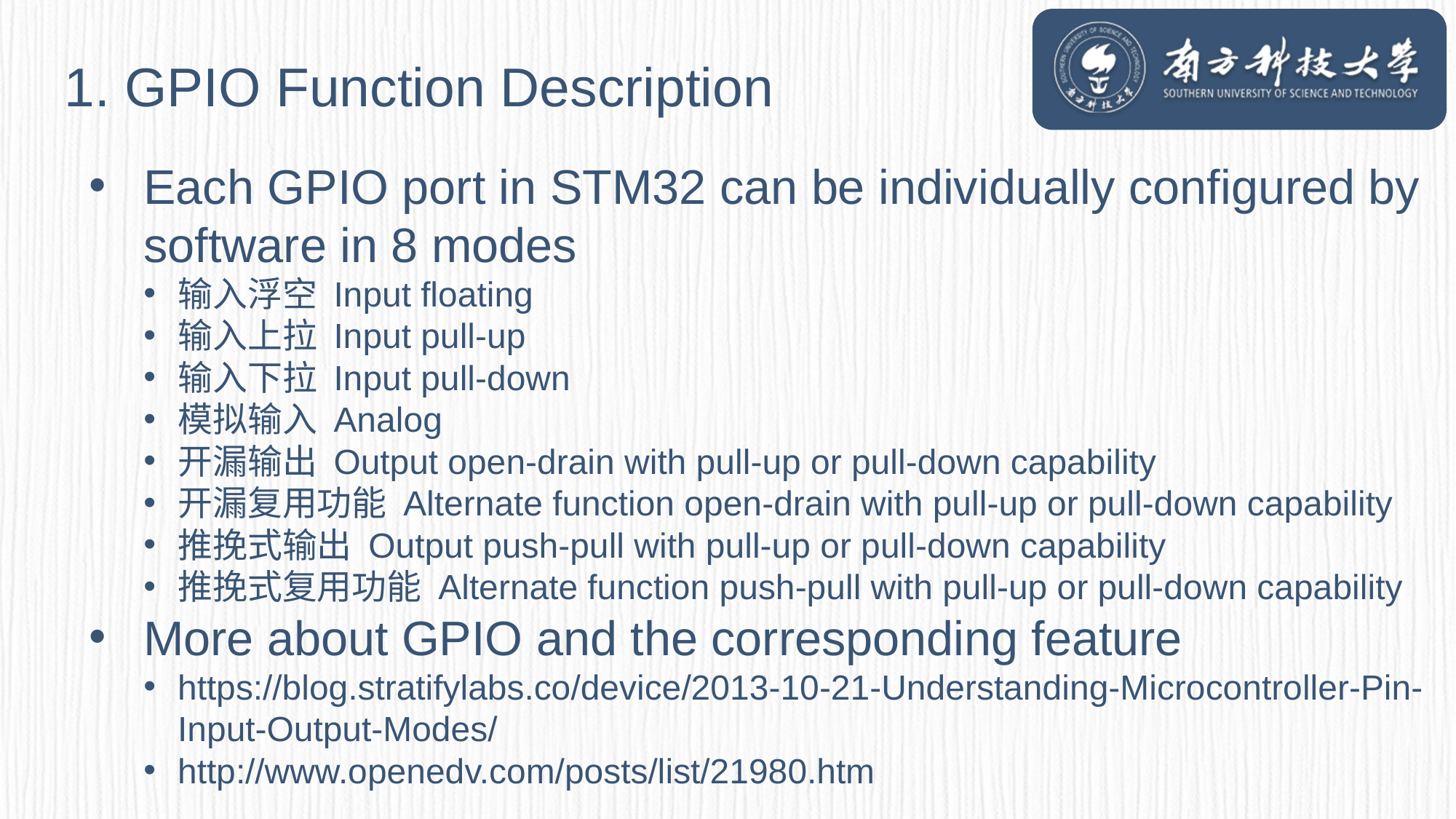

1. GPIO Function Description
Each GPIO port in STM32 can be individually configured by software in 8 modes
输入浮空 Input floating
输入上拉 Input pull-up
输入下拉 Input pull-down
模拟输入 Analog
开漏输出 Output open-drain with pull-up or pull-down capability
开漏复用功能 Alternate function open-drain with pull-up or pull-down capability
推挽式输出 Output push-pull with pull-up or pull-down capability
推挽式复用功能 Alternate function push-pull with pull-up or pull-down capability
More about GPIO and the corresponding feature
https://blog.stratifylabs.co/device/2013-10-21-Understanding-Microcontroller-Pin-Input-Output-Modes/
http://www.openedv.com/posts/list/21980.htm